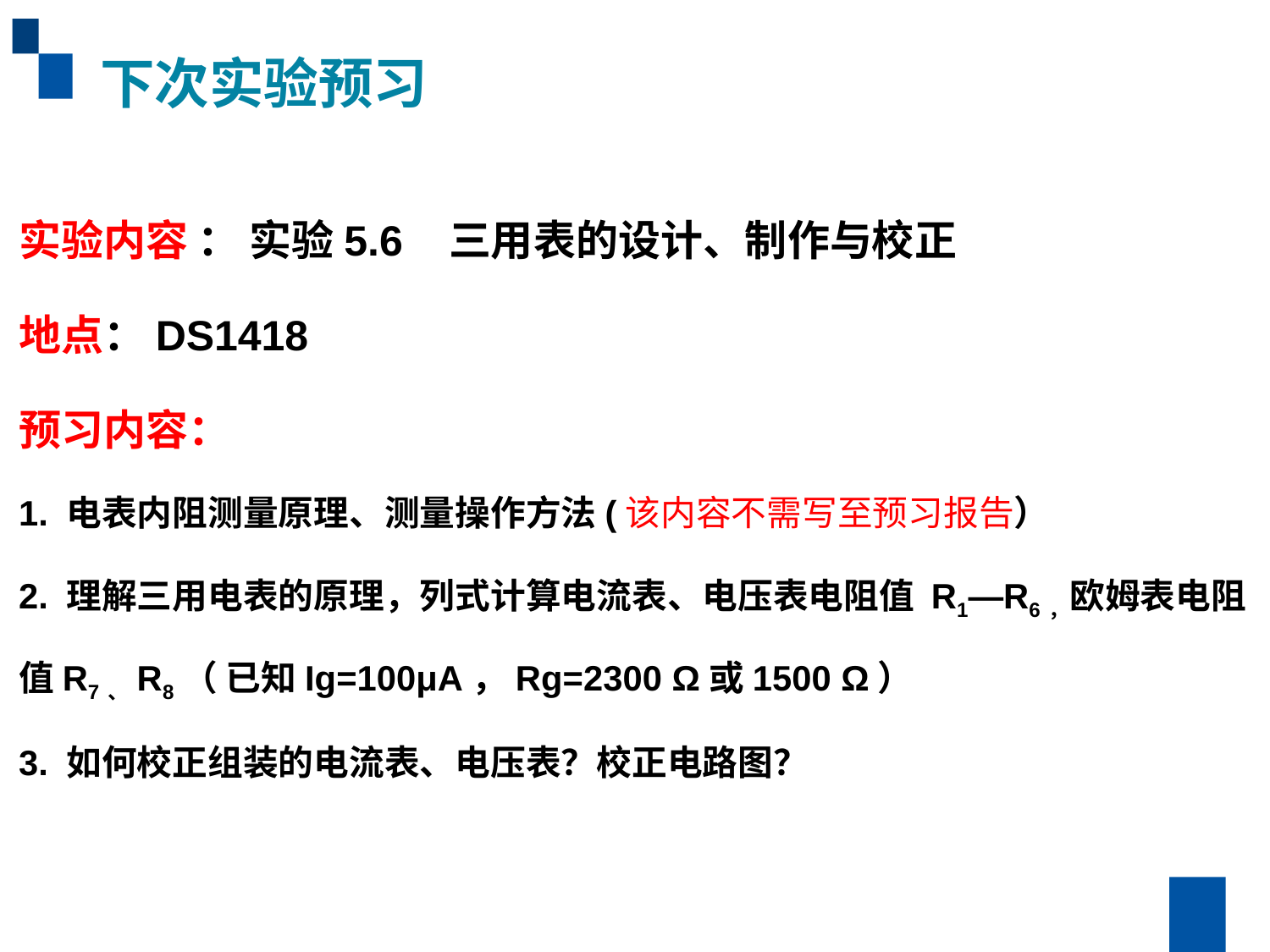

下次实验预习
实验内容 ： 实验5.6   三用表的设计、制作与校正
地点：DS1418
预习内容：
1. 电表内阻测量原理、测量操作方法(该内容不需写至预习报告）
2. 理解三用电表的原理，列式计算电流表、电压表电阻值 R1—R6，欧姆表电阻值R7、R8（ 已知Ig=100μA，Rg=2300 Ω或1500 Ω）
3. 如何校正组装的电流表、电压表？校正电路图？